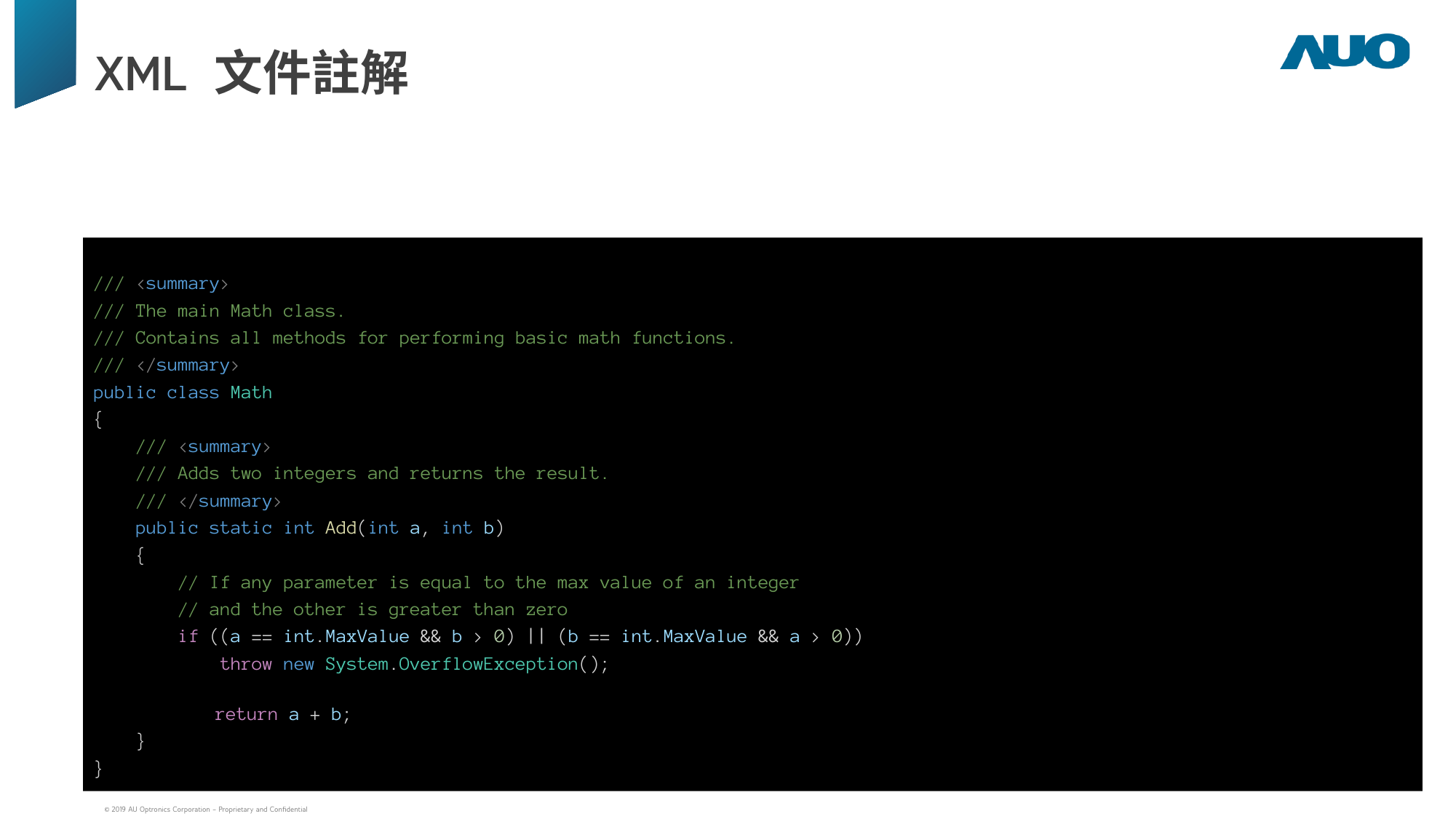

# XML 文件註解

/// <summary>
/// The main Math class.
/// Contains all methods for performing basic math functions.
/// </summary>
public class Math
{
    /// <summary>
    /// Adds two integers and returns the result.
    /// </summary>
    public static int Add(int a, int b)
    {
        // If any parameter is equal to the max value of an integer
        // and the other is greater than zero
        if ((a == int.MaxValue && b > 0) || (b == int.MaxValue && a > 0))
            throw new System.OverflowException();
        return a + b;
    }
}